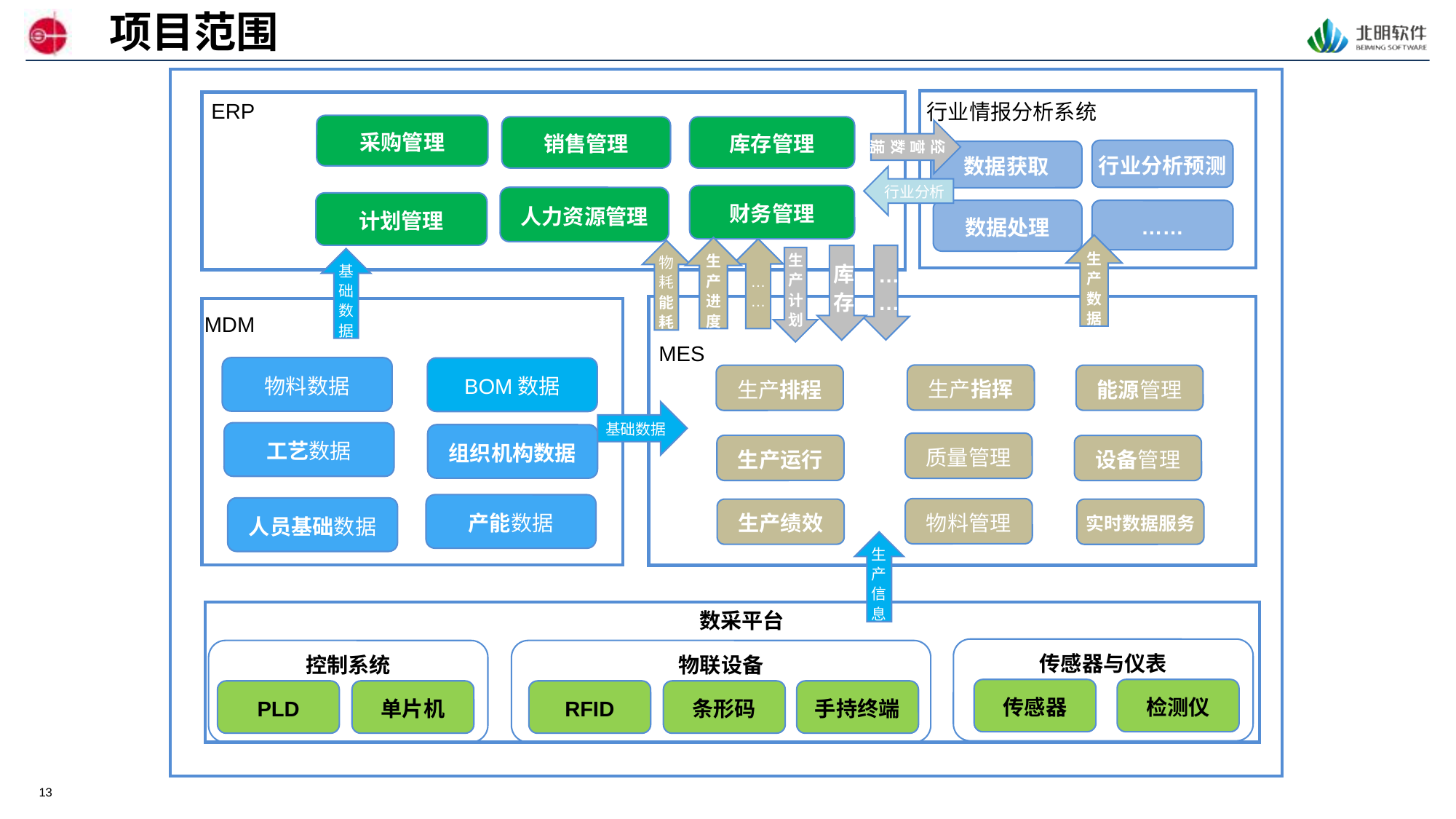

项目范围

ERP

行业情报分析系统
经营数据
采购管理
销售管理
库存管理
行业分析预测
数据获取
行业分析
财务管理
人力资源管理
计划管理
数据处理
……
生产数据
生产进度
……
物耗能耗
……
库存
生产计划
基础数据

MDM
MES
物料数据
BOM数据
生产指挥
能源管理
生产排程
基础数据
工艺数据
组织机构数据
质量管理
生产运行
设备管理
产能数据
人员基础数据
物料管理
生产绩效
实时数据服务
生产信息

数采平台
传感器与仪表

控制系统

物联设备

传感器
检测仪
PLD
单片机
RFID
条形码
手持终端